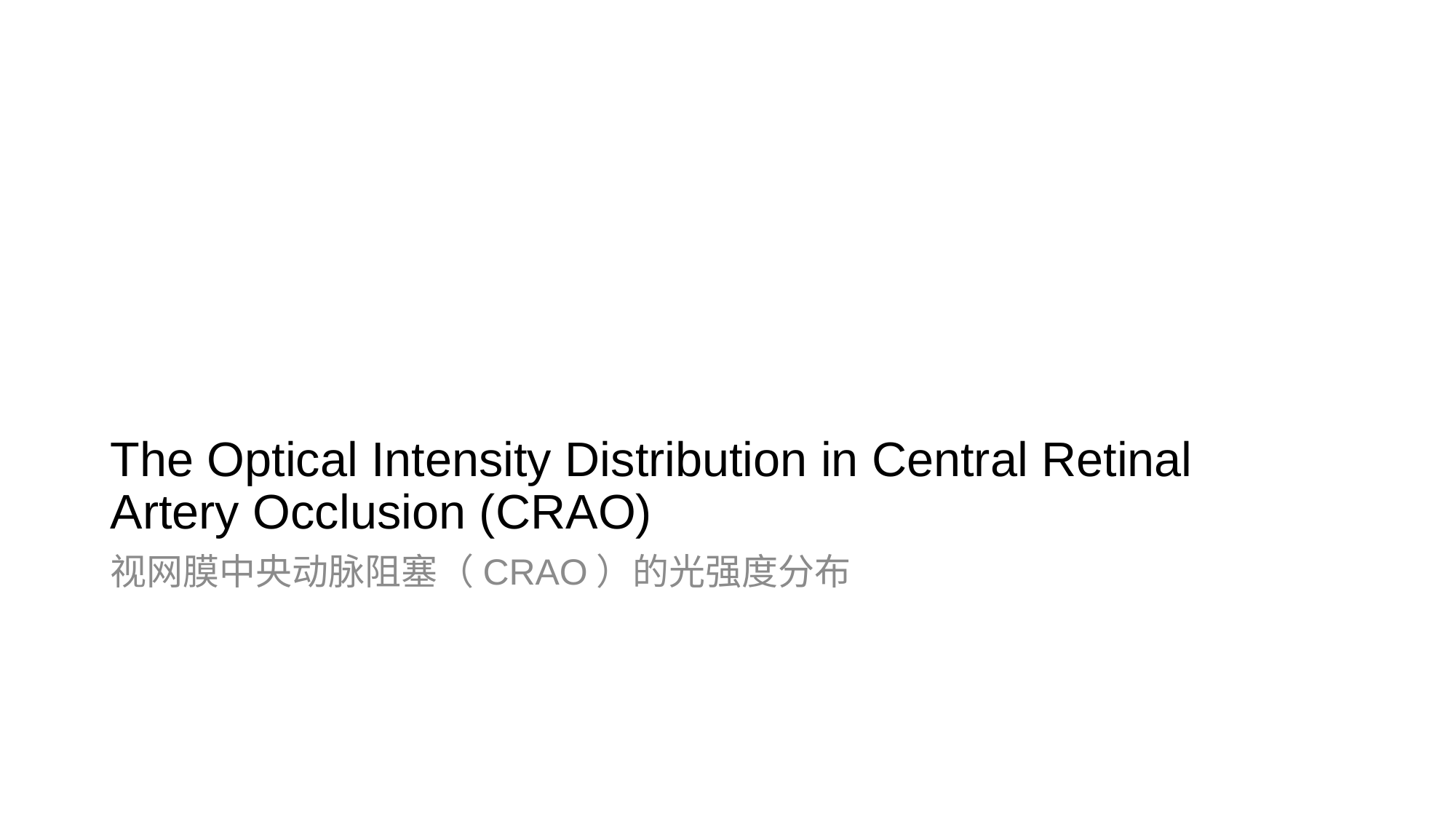

# The Optical Intensity Distribution in Central Retinal Artery Occlusion (CRAO)
视网膜中央动脉阻塞（CRAO）的光强度分布